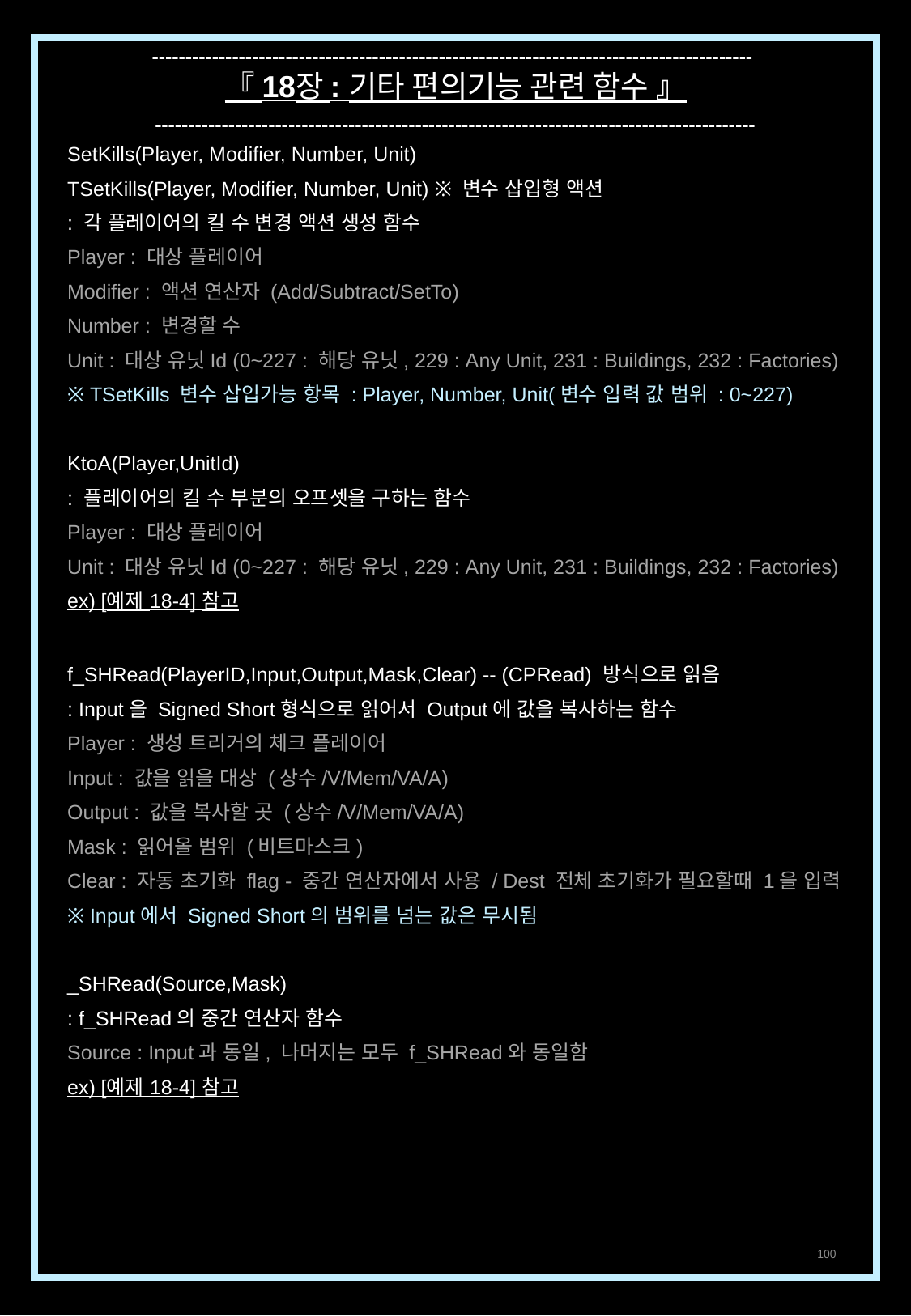

------------------------------------------------------------------------------------------
『 18장 : 기타 편의기능 관련 함수 』
------------------------------------------------------------------------------------------

SetKills(Player, Modifier, Number, Unit)
TSetKills(Player, Modifier, Number, Unit) ※ 변수 삽입형 액션
: 각 플레이어의 킬 수 변경 액션 생성 함수
Player : 대상 플레이어
Modifier : 액션 연산자 (Add/Subtract/SetTo)
Number : 변경할 수
Unit : 대상 유닛Id (0~227 : 해당 유닛, 229 : Any Unit, 231 : Buildings, 232 : Factories)
※ TSetKills 변수 삽입가능 항목 : Player, Number, Unit(변수 입력 값 범위 : 0~227)

KtoA(Player,UnitId)
: 플레이어의 킬 수 부분의 오프셋을 구하는 함수
Player : 대상 플레이어
Unit : 대상 유닛Id (0~227 : 해당 유닛, 229 : Any Unit, 231 : Buildings, 232 : Factories)
ex) [예제 18-4] 참고

f_SHRead(PlayerID,Input,Output,Mask,Clear) -- (CPRead) 방식으로 읽음
: Input을 Signed Short형식으로 읽어서 Output에 값을 복사하는 함수
Player : 생성 트리거의 체크 플레이어
Input : 값을 읽을 대상 (상수/V/Mem/VA/A)
Output : 값을 복사할 곳 (상수/V/Mem/VA/A)
Mask : 읽어올 범위 (비트마스크)
Clear : 자동 초기화 flag - 중간 연산자에서 사용 / Dest 전체 초기화가 필요할때 1을 입력
※ Input에서 Signed Short의 범위를 넘는 값은 무시됨

_SHRead(Source,Mask)
: f_SHRead의 중간 연산자 함수
Source : Input과 동일, 나머지는 모두 f_SHRead와 동일함
ex) [예제 18-4] 참고

100